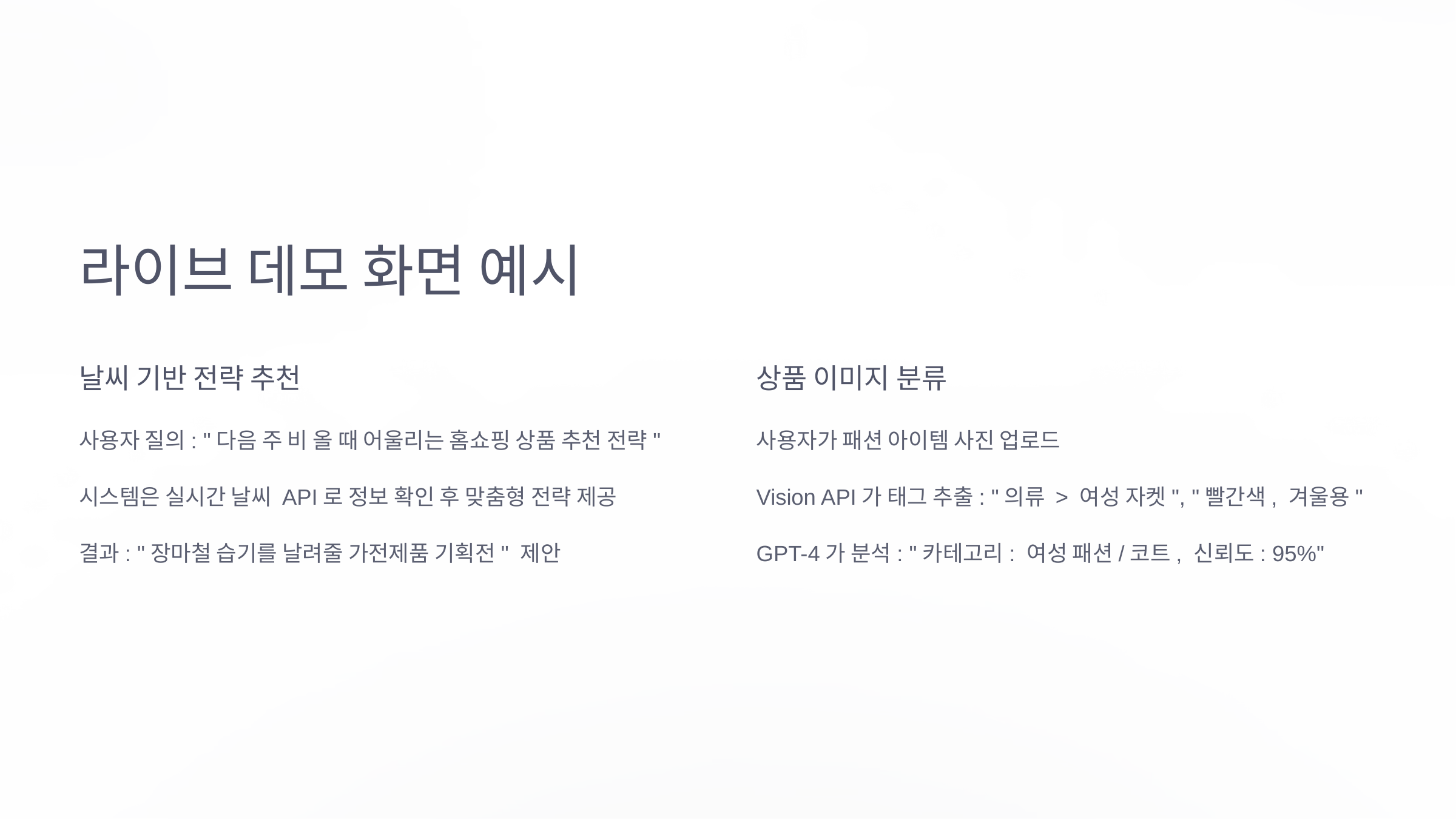

라이브 데모 화면 예시
날씨 기반 전략 추천
상품 이미지 분류
사용자 질의: "다음 주 비 올 때 어울리는 홈쇼핑 상품 추천 전략"
사용자가 패션 아이템 사진 업로드
시스템은 실시간 날씨 API로 정보 확인 후 맞춤형 전략 제공
Vision API가 태그 추출: "의류 > 여성 자켓", "빨간색, 겨울용"
결과: "장마철 습기를 날려줄 가전제품 기획전" 제안
GPT-4가 분석: "카테고리: 여성 패션/코트, 신뢰도: 95%"